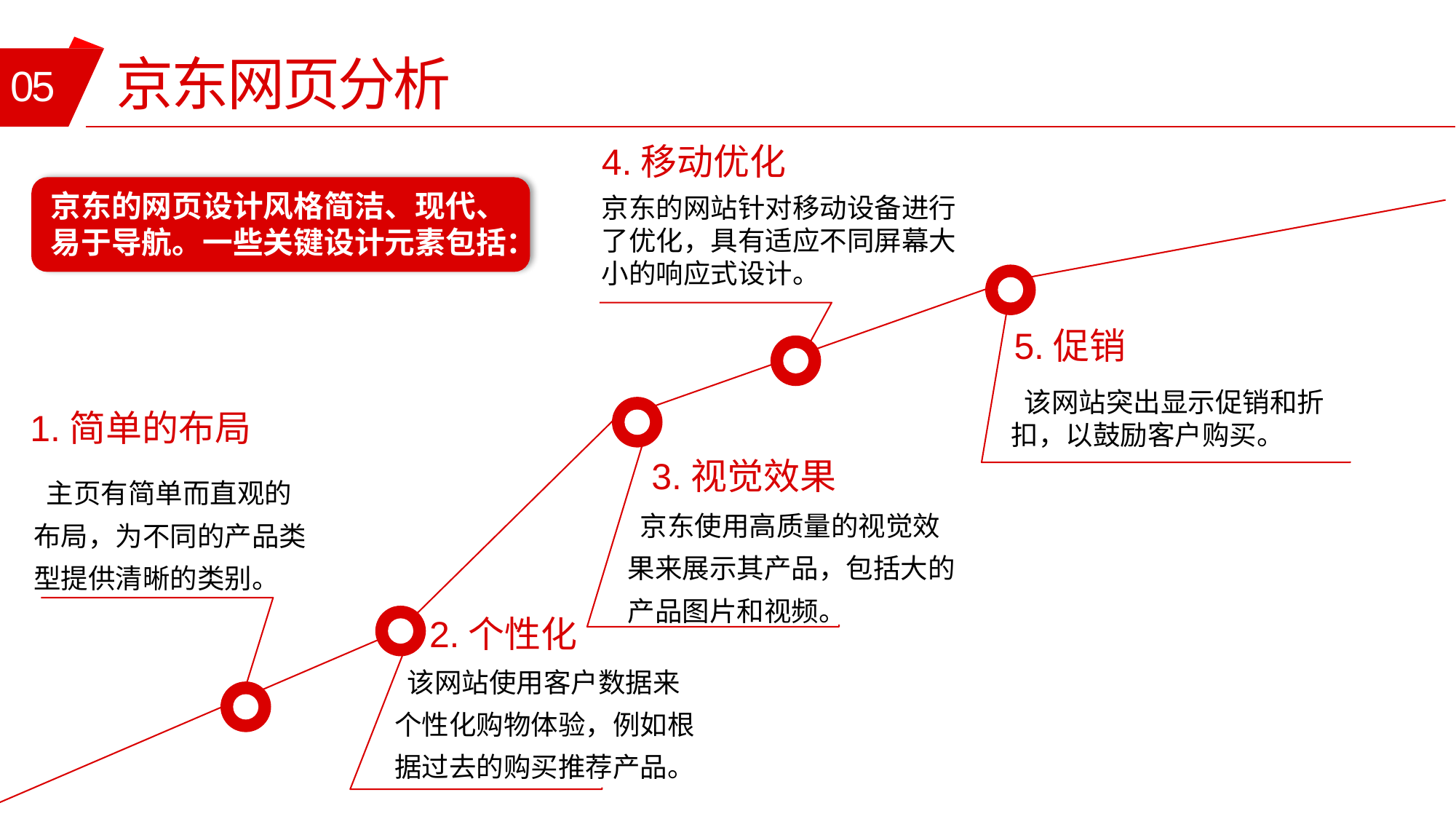

05
京东网页分析
4.移动优化

京东的网页设计风格简洁、现代、易于导航。一些关键设计元素包括：

京东的网站针对移动设备进行了优化，具有适应不同屏幕大小的响应式设计。

5.促销

 该网站突出显示促销和折扣，以鼓励客户购买。

1.简单的布局

3.视觉效果
 主页有简单而直观的布局，为不同的产品类型提供清晰的类别。

 京东使用高质量的视觉效果来展示其产品，包括大的产品图片和视频。

2.个性化

 该网站使用客户数据来个性化购物体验，例如根据过去的购买推荐产品。